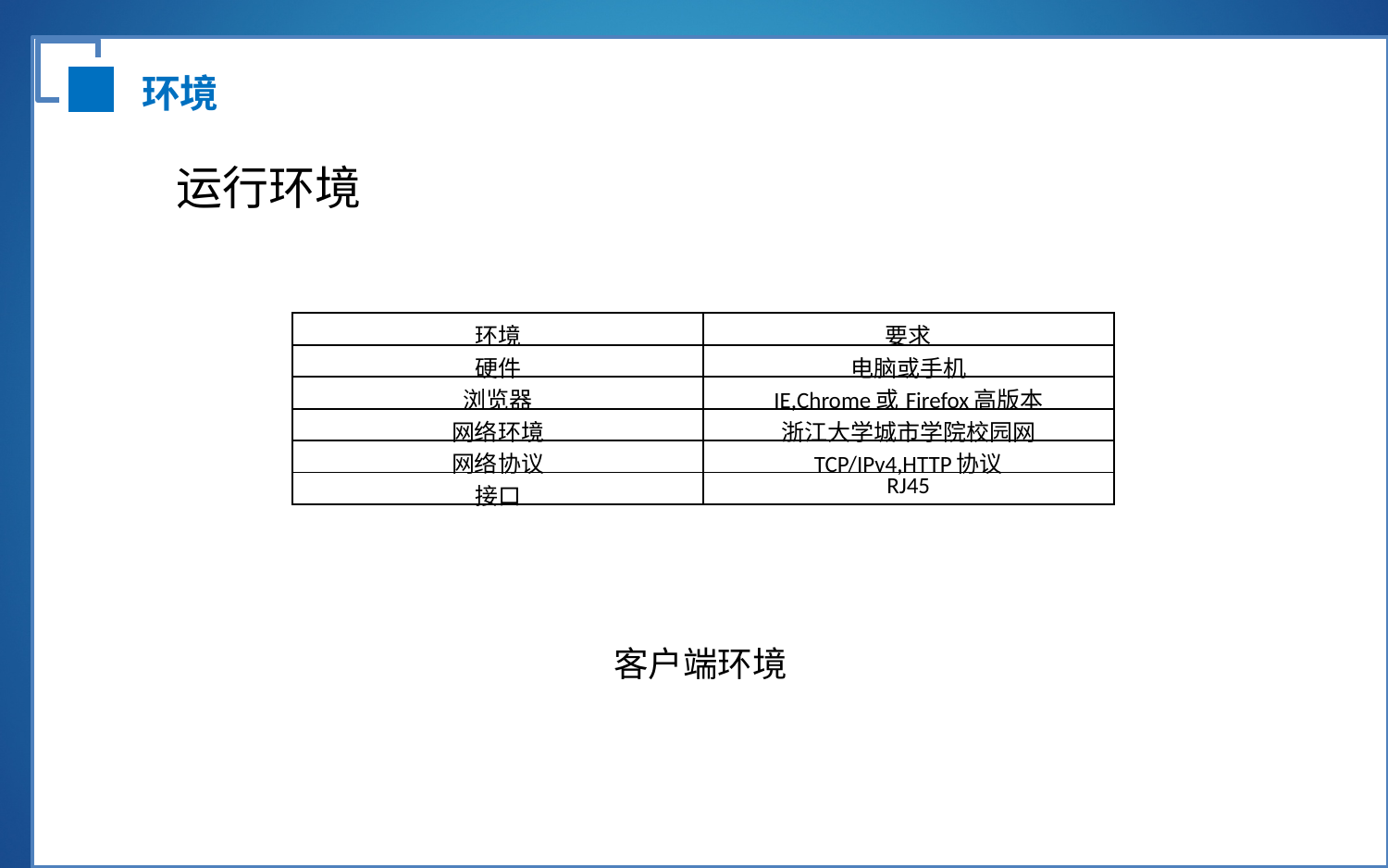

环境
运行环境

| 环境 | 要求 |
| --- | --- |
| 硬件 | 电脑或手机 |
| 浏览器 | IE,Chrome或Firefox高版本 |
| 网络环境 | 浙江大学城市学院校园网 |
| 网络协议 | TCP/IPv4,HTTP协议 |
| 接口 | RJ45 |
客户端环境